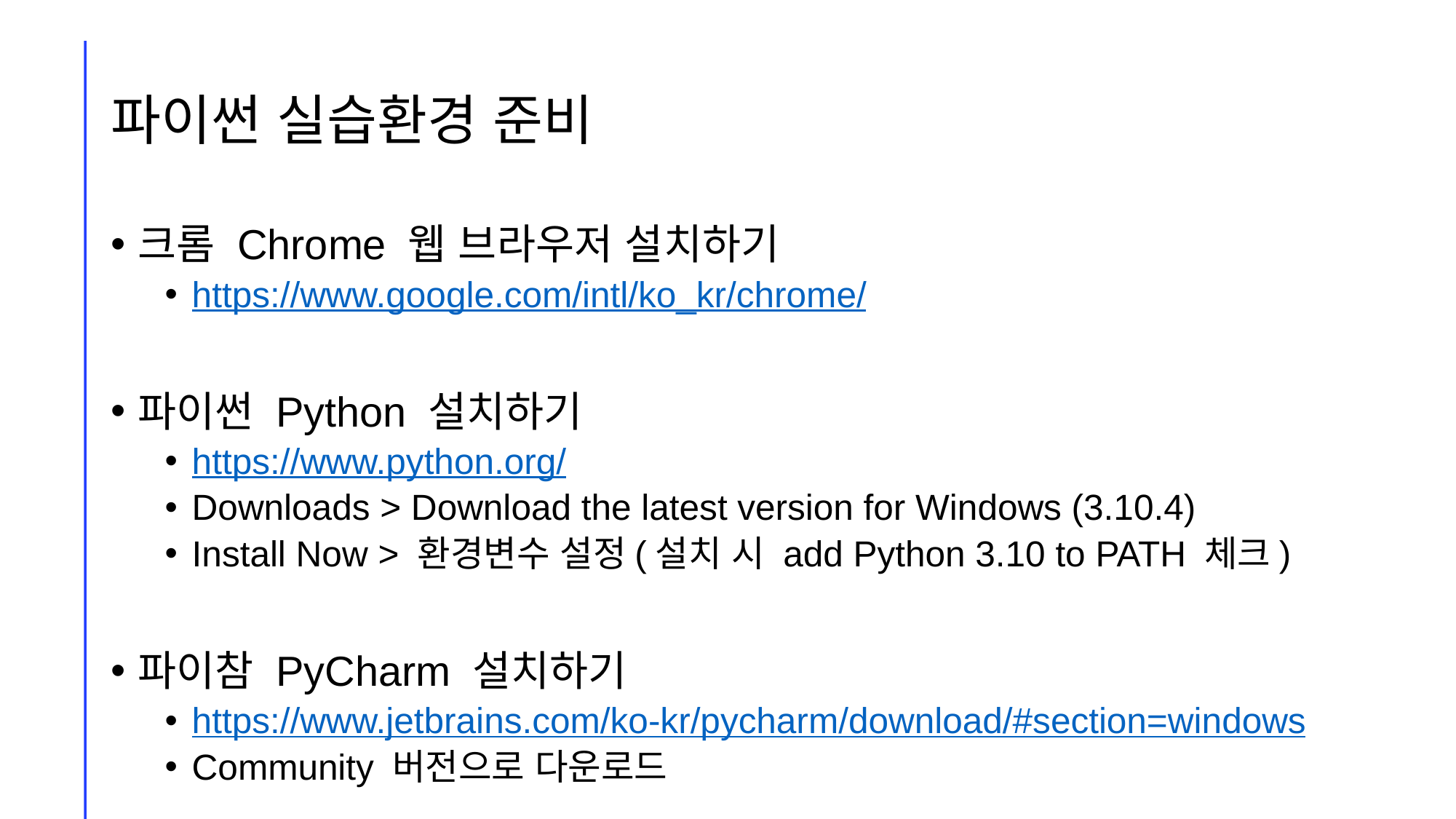

# 파이썬 실습환경 준비
크롬 Chrome 웹 브라우저 설치하기
https://www.google.com/intl/ko_kr/chrome/

파이썬 Python 설치하기
https://www.python.org/
Downloads > Download the latest version for Windows (3.10.4)
Install Now > 환경변수 설정(설치 시 add Python 3.10 to PATH 체크)

파이참 PyCharm 설치하기
https://www.jetbrains.com/ko-kr/pycharm/download/#section=windows
Community 버전으로 다운로드